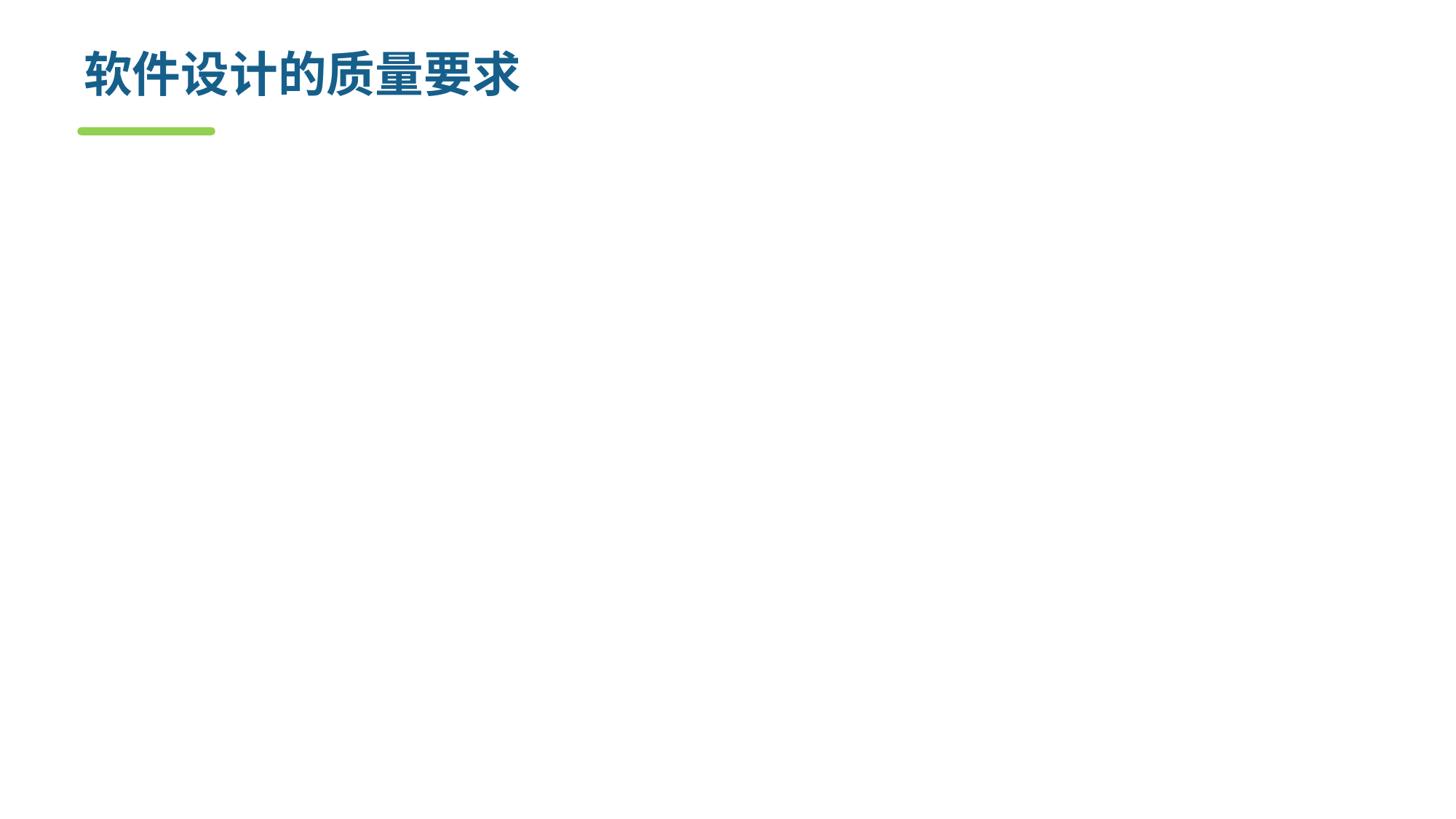

# 软件设计的质量要求
设计应当模块化，高内聚、低耦合。
支持多人合作开发
易于测试和修改
能够以演化过程实现
设计应当包含数据、体系结构、接口和构件的清楚的表示。
设计应根据软件需求采用可重复使用的方法进行。
应使用能够有效传达其意义的表示法来表达设计模型。
29